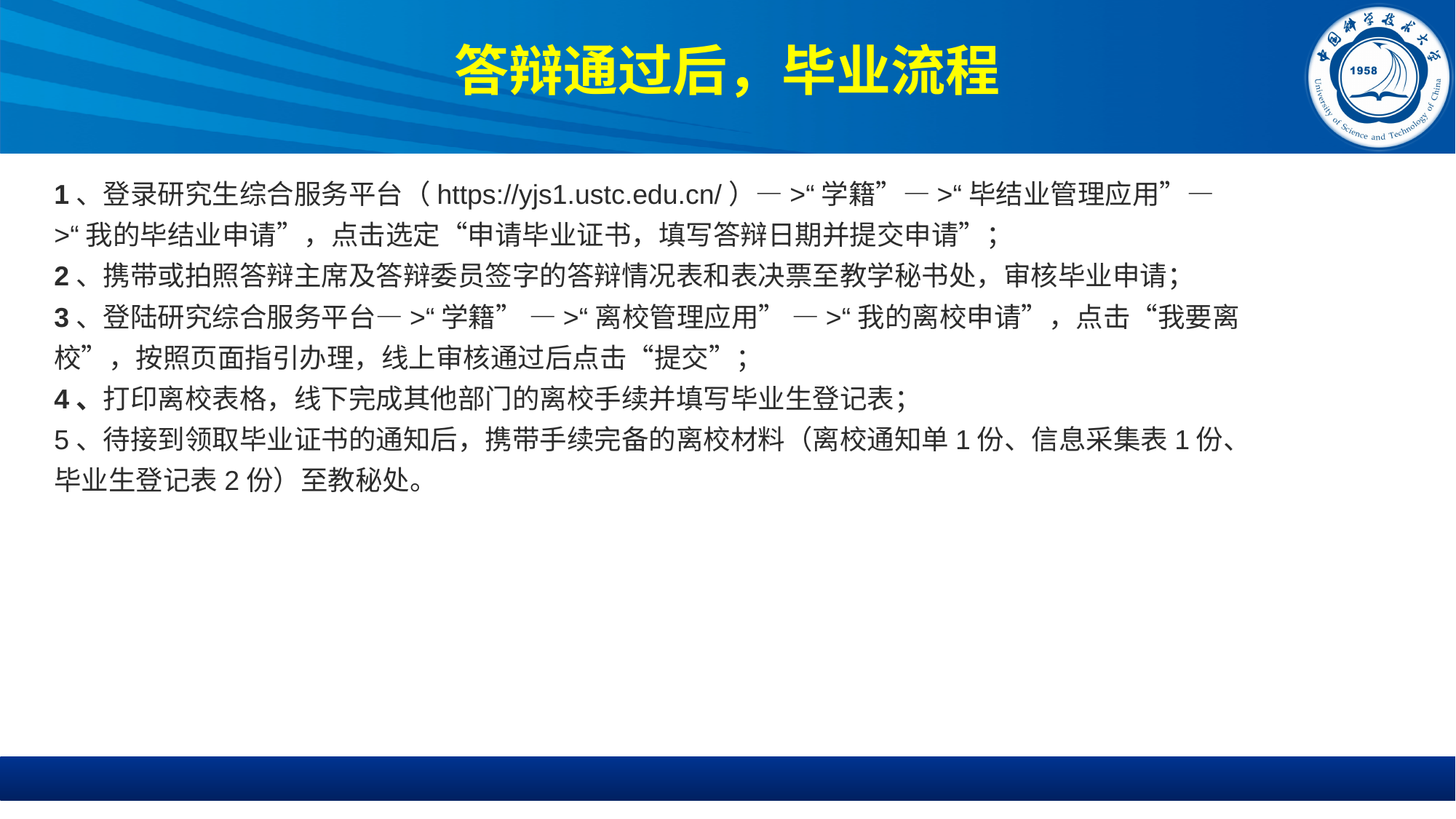

# 答辩通过后，毕业流程
1、登录研究生综合服务平台（https://yjs1.ustc.edu.cn/）—>“学籍”—>“毕结业管理应用”—>“我的毕结业申请”，点击选定“申请毕业证书，填写答辩日期并提交申请”；
2、携带或拍照答辩主席及答辩委员签字的答辩情况表和表决票至教学秘书处，审核毕业申请；
3、登陆研究综合服务平台—>“学籍” —>“离校管理应用” —>“我的离校申请”，点击“我要离校”，按照页面指引办理，线上审核通过后点击“提交”；
4、打印离校表格，线下完成其他部门的离校手续并填写毕业生登记表；
5、待接到领取毕业证书的通知后，携带手续完备的离校材料（离校通知单1份、信息采集表1份、毕业生登记表2份）至教秘处。